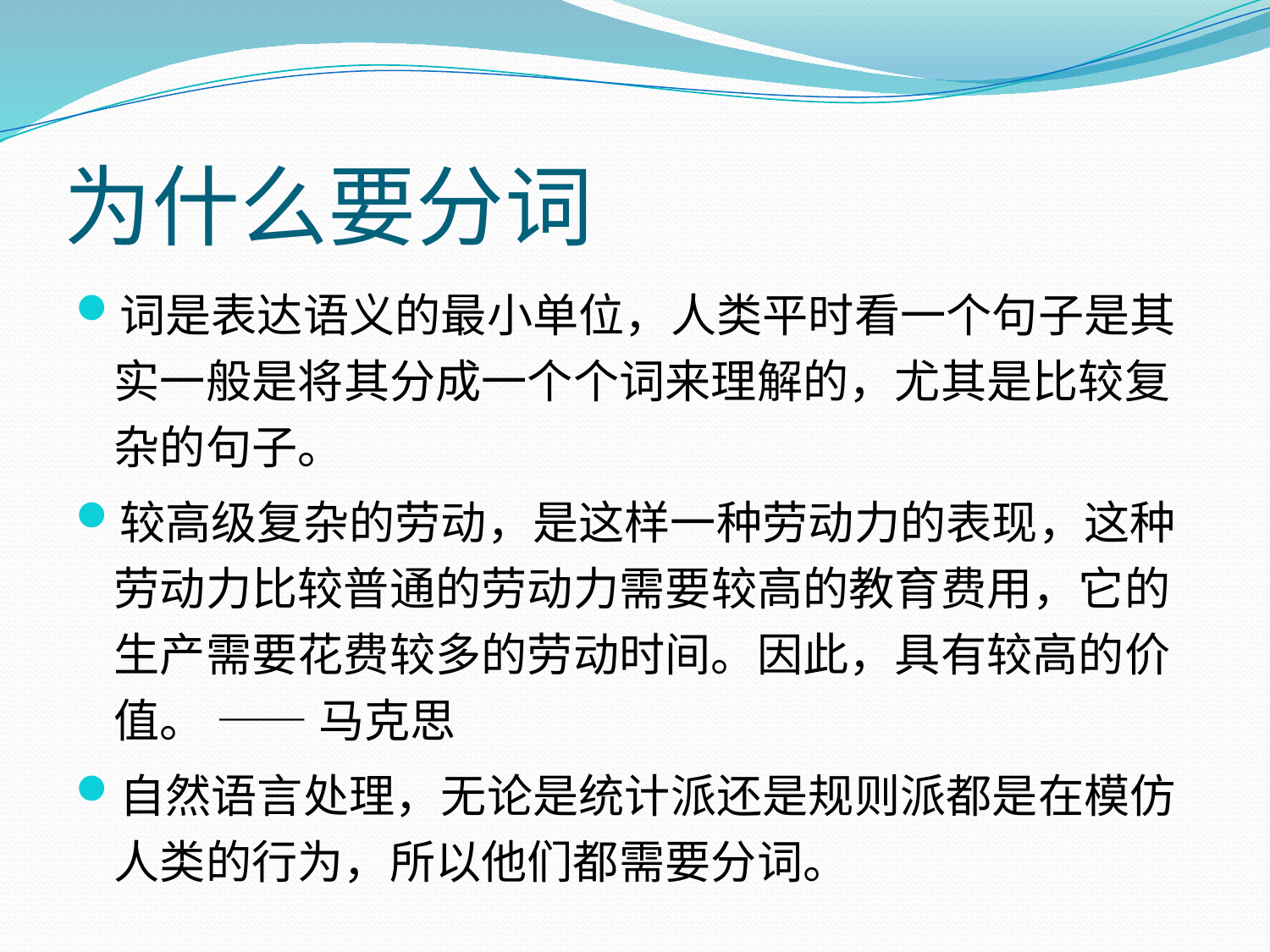

# 为什么要分词
词是表达语义的最小单位，人类平时看一个句子是其实一般是将其分成一个个词来理解的，尤其是比较复杂的句子。
较高级复杂的劳动，是这样一种劳动力的表现，这种劳动力比较普通的劳动力需要较高的教育费用，它的生产需要花费较多的劳动时间。因此，具有较高的价值。 —— 马克思
自然语言处理，无论是统计派还是规则派都是在模仿人类的行为，所以他们都需要分词。